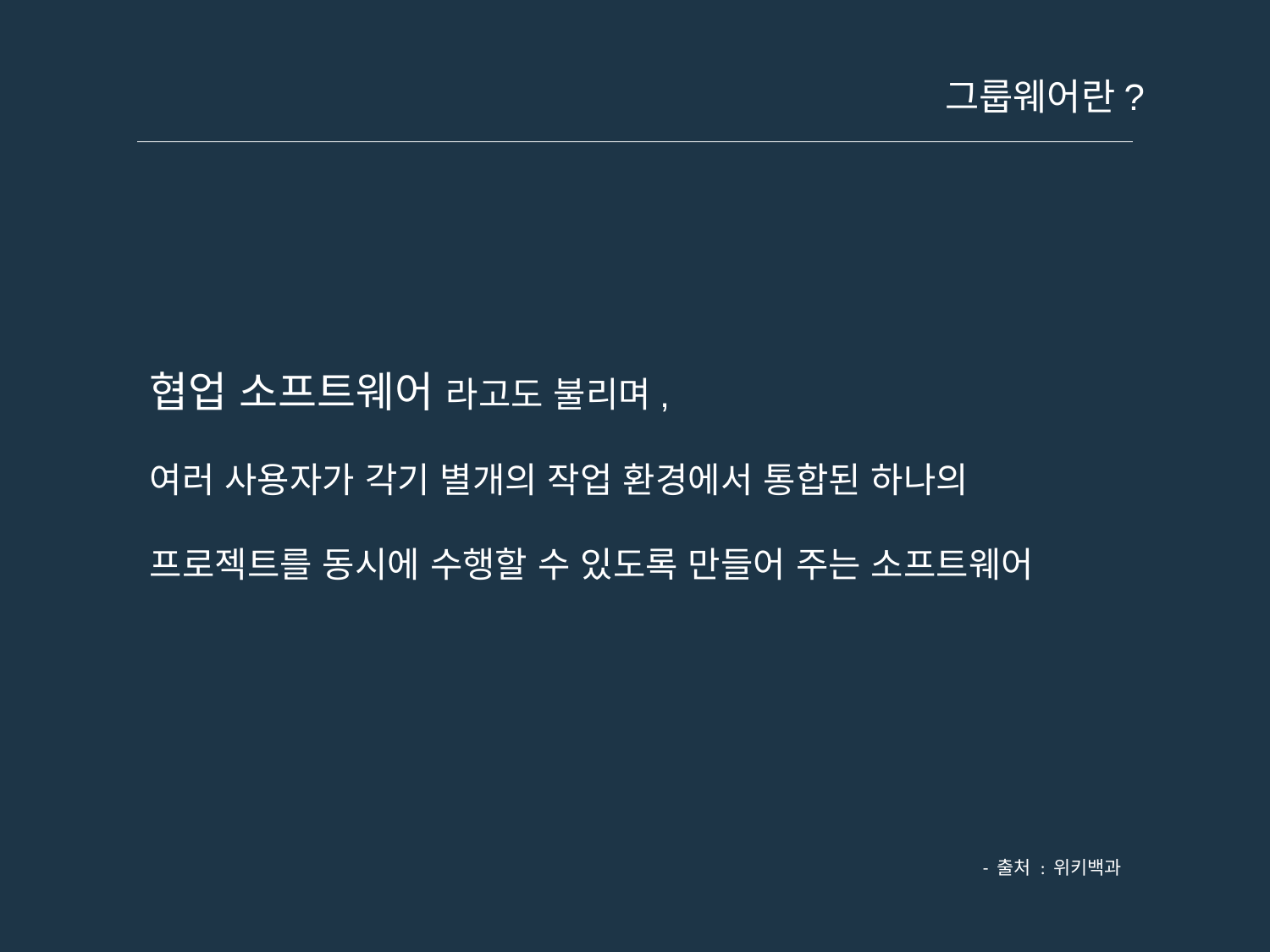

그룹웨어란?
협업 소프트웨어 라고도 불리며,

여러 사용자가 각기 별개의 작업 환경에서 통합된 하나의

프로젝트를 동시에 수행할 수 있도록 만들어 주는 소프트웨어
- 출처 : 위키백과